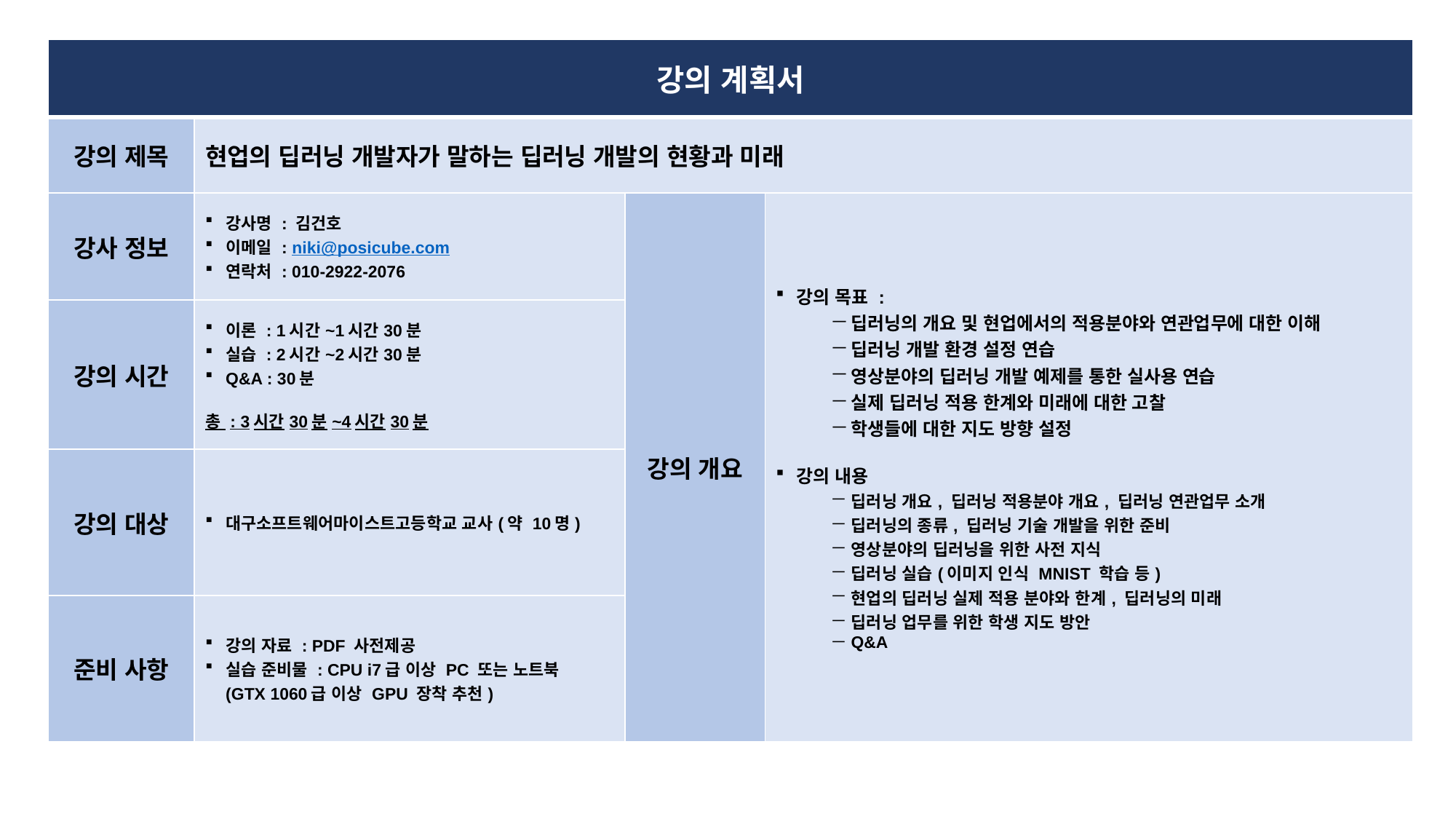

| 강의 계획서 |  |  |  |
| --- | --- | --- | --- |
| 강의 제목 | 현업의 딥러닝 개발자가 말하는 딥러닝 개발의 현황과 미래 |  |  |
| 강사 정보 | 강사명 : 김건호 이메일 : niki@posicube.com 연락처 : 010-2922-2076 | 강의 개요 | 강의 목표 : 딥러닝의 개요 및 현업에서의 적용분야와 연관업무에 대한 이해 딥러닝 개발 환경 설정 연습 영상분야의 딥러닝 개발 예제를 통한 실사용 연습 실제 딥러닝 적용 한계와 미래에 대한 고찰 학생들에 대한 지도 방향 설정 강의 내용 딥러닝 개요, 딥러닝 적용분야 개요, 딥러닝 연관업무 소개 딥러닝의 종류, 딥러닝 기술 개발을 위한 준비 영상분야의 딥러닝을 위한 사전 지식 딥러닝 실습(이미지 인식 MNIST 학습 등) 현업의 딥러닝 실제 적용 분야와 한계, 딥러닝의 미래 딥러닝 업무를 위한 학생 지도 방안 Q&A |
| 강의 시간 | 이론 : 1시간~1시간30분 실습 : 2시간~2시간30분 Q&A : 30분 총 : 3시간30분~4시간30분 |  |  |
| 강의 대상 | 대구소프트웨어마이스트고등학교 교사(약 10명) |  |  |
| 준비 사항 | 강의 자료 : PDF 사전제공 실습 준비물 : CPU i7급 이상 PC 또는 노트북 (GTX 1060급 이상 GPU 장착 추천) |  |  |